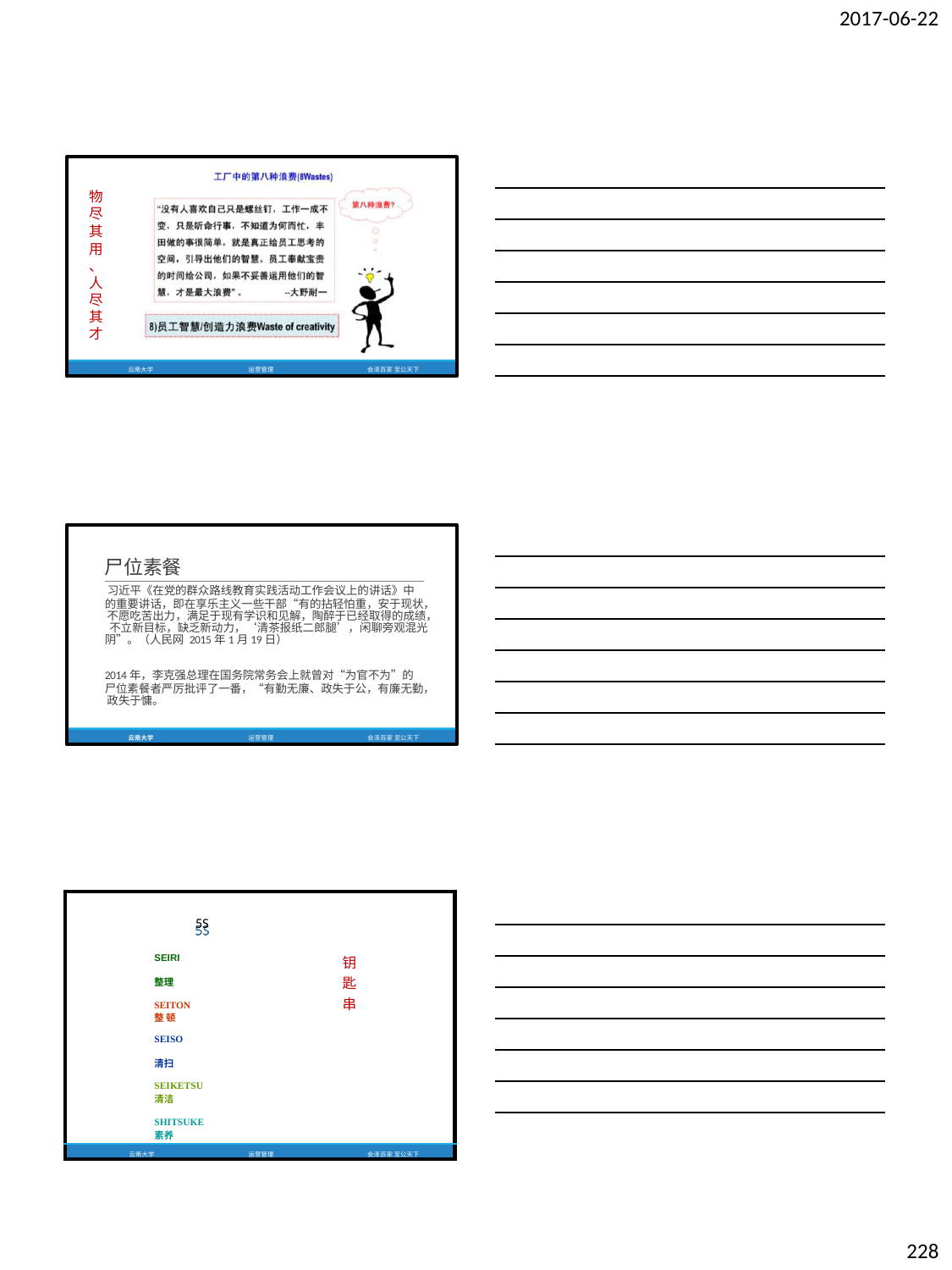

2017-06-22

物 尽 其 用
、 人 尽 其 才

云南大学
运营管理
会泽百家 至公天下

尸位素餐
习近平《在党的群众路线教育实践活动工作会议上的讲话》中
的重要讲话，即在享乐主义一些干部“有的拈轻怕重，安于现状，  不愿吃苦出力，满足于现有学识和见解，陶醉于已经取得的成绩，  不立新目标，缺乏新动力，‘清茶报纸二郎腿’，闲聊旁观混光 阴”。（人民网 2015年1月19日）

2014年，李克强总理在国务院常务会上就曾对“为官不为”的
尸位素餐者严厉批评了一番，“有勤无廉、政失于公，有廉无勤，  政失于慵。

云南大学
运营管理
会泽百家 至公天下

| 5S SEIRI 整理 SEITON 整 顿 SEISO 清扫 SEIKETSU 清洁 SHITSUKE 素养 |  | 钥 匙 串 |
| --- | --- | --- |
| 云南大学 | 运营管理 | 会泽百家 至公天下 |

228